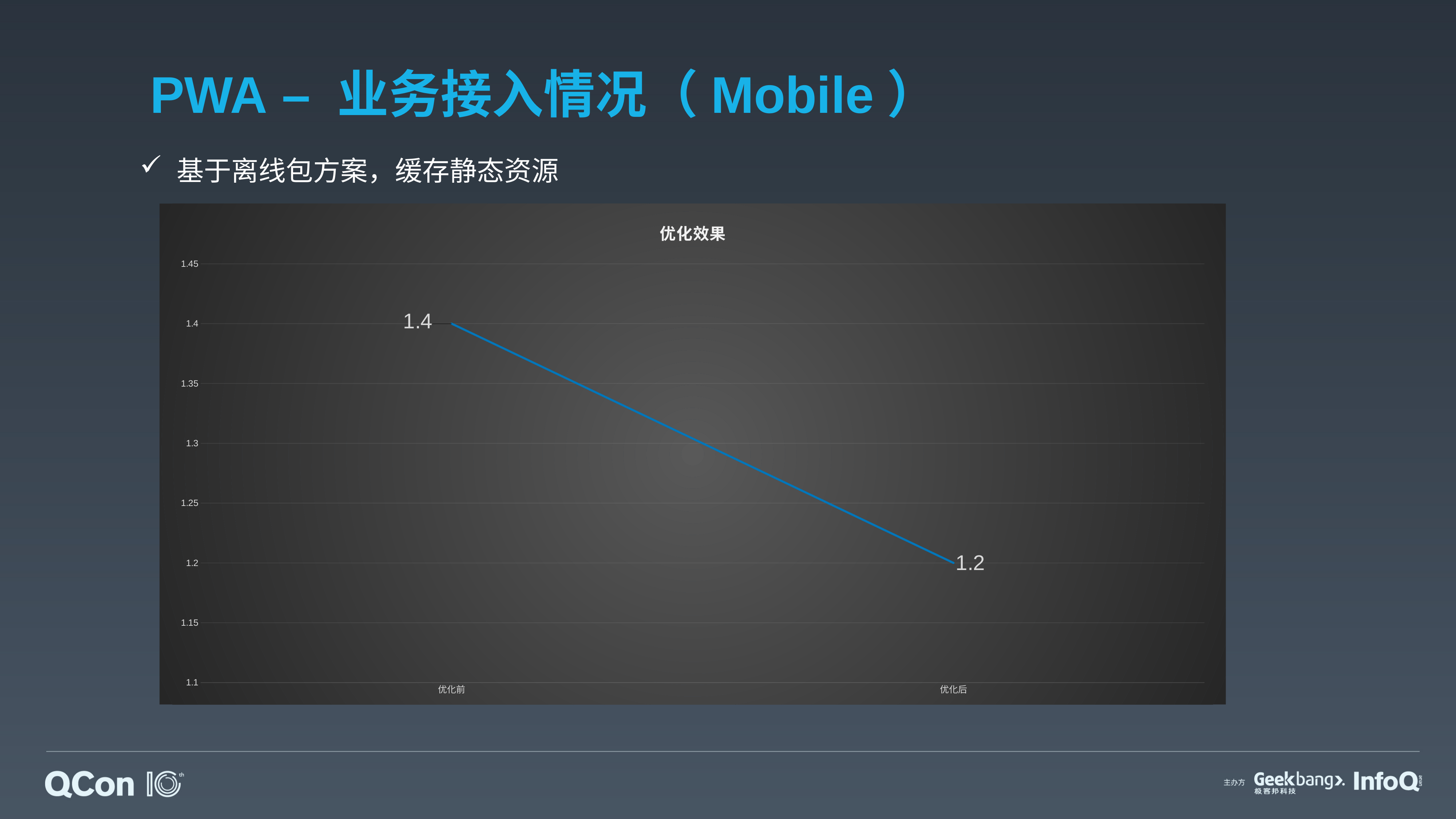

# PWA – 业务接入情况（Mobile）
 基于离线包方案，缓存静态资源

### Chart: 优化效果

| Category | 系列 1 |
|---|---|
| 优化前 | 1.4 |
| 优化后 | 1.2 |